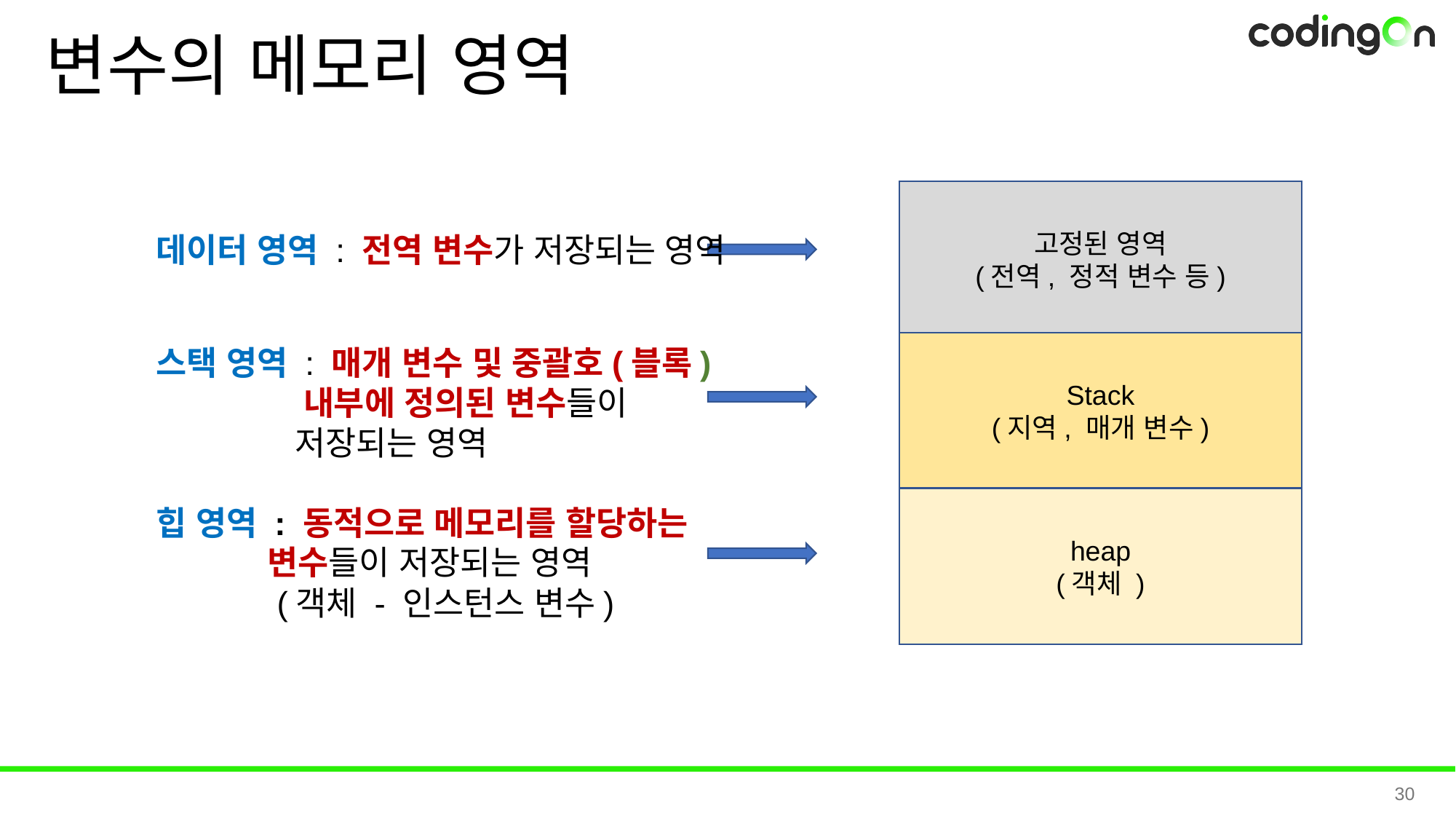

# 변수의 메모리 영역

데이터 영역 : 전역 변수가 저장되는 영역

스택 영역 : 매개 변수 및 중괄호(블록)
               내부에 정의된 변수들이
               저장되는 영역

힙 영역 : 동적으로 메모리를 할당하는
            변수들이 저장되는 영역
             (객체 - 인스턴스 변수)
고정된 영역
(전역, 정적 변수 등)

Stack
(지역, 매개 변수)

heap
(객체 )

30